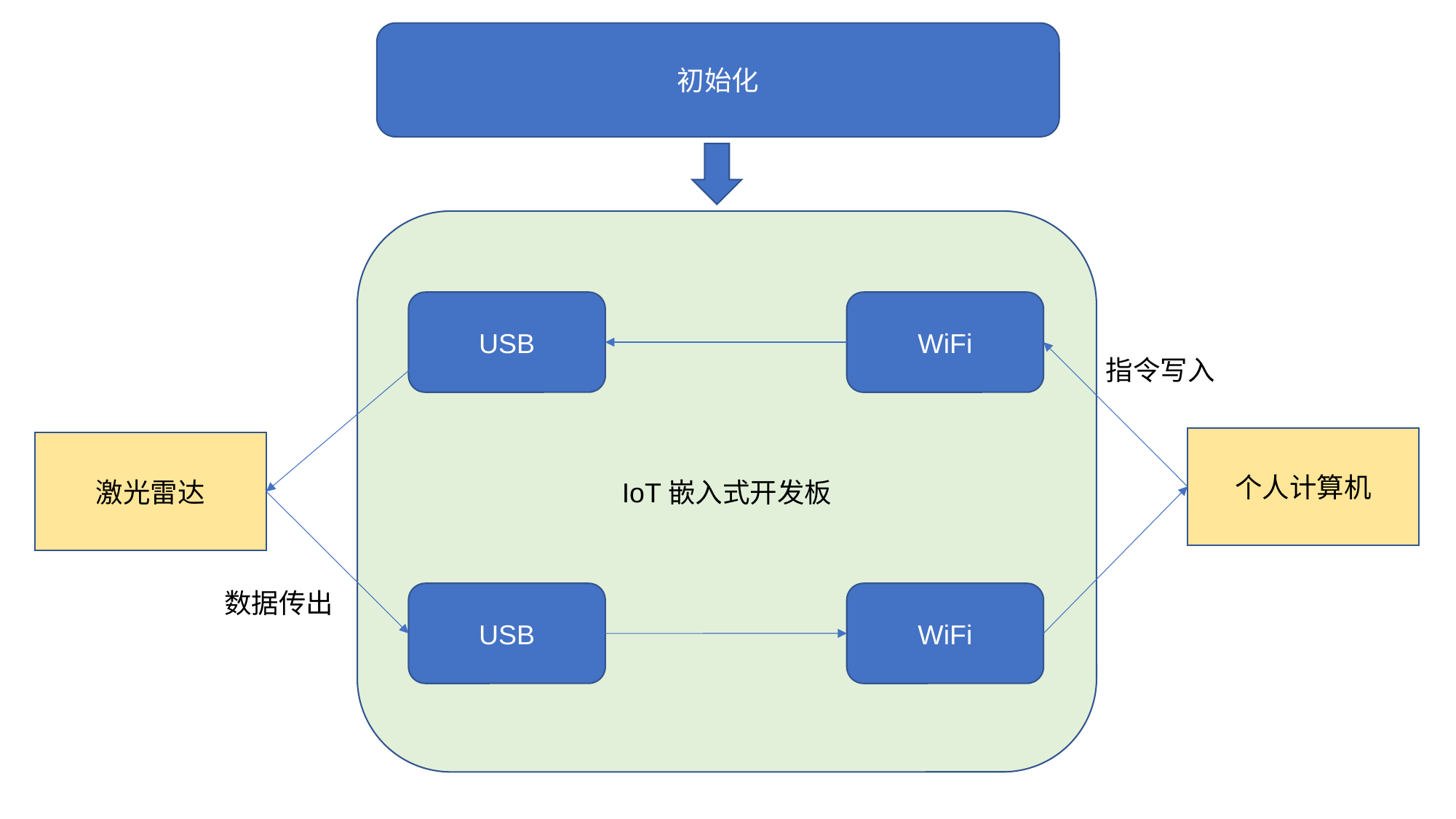

初始化

IoT嵌入式开发板
USB
WiFi
指令写入
个人计算机
激光雷达
数据传出
USB
WiFi